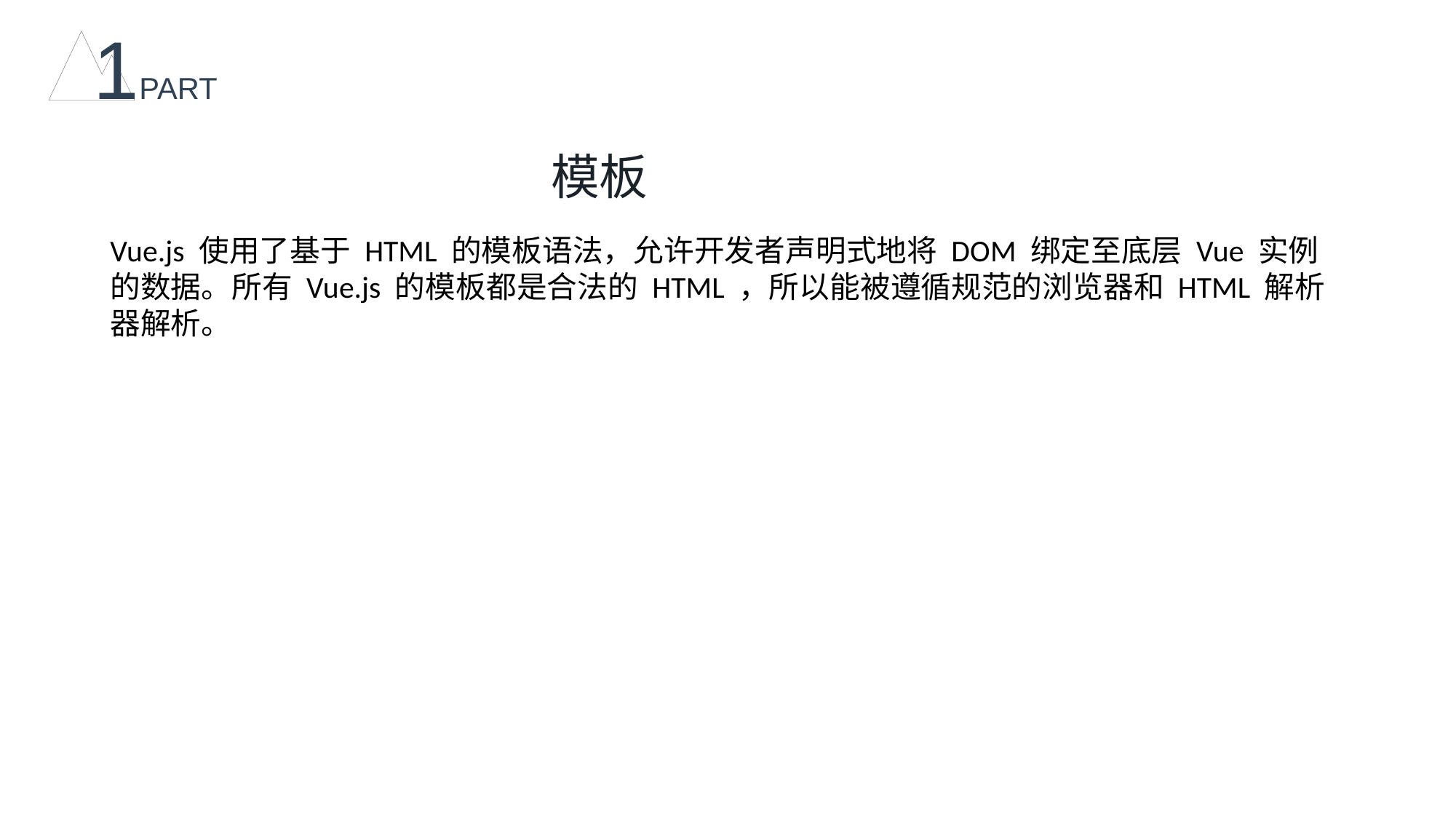

1PART

模板
Vue.js 使用了基于 HTML 的模板语法，允许开发者声明式地将 DOM 绑定至底层 Vue 实例的数据。所有 Vue.js 的模板都是合法的 HTML ，所以能被遵循规范的浏览器和 HTML 解析器解析。